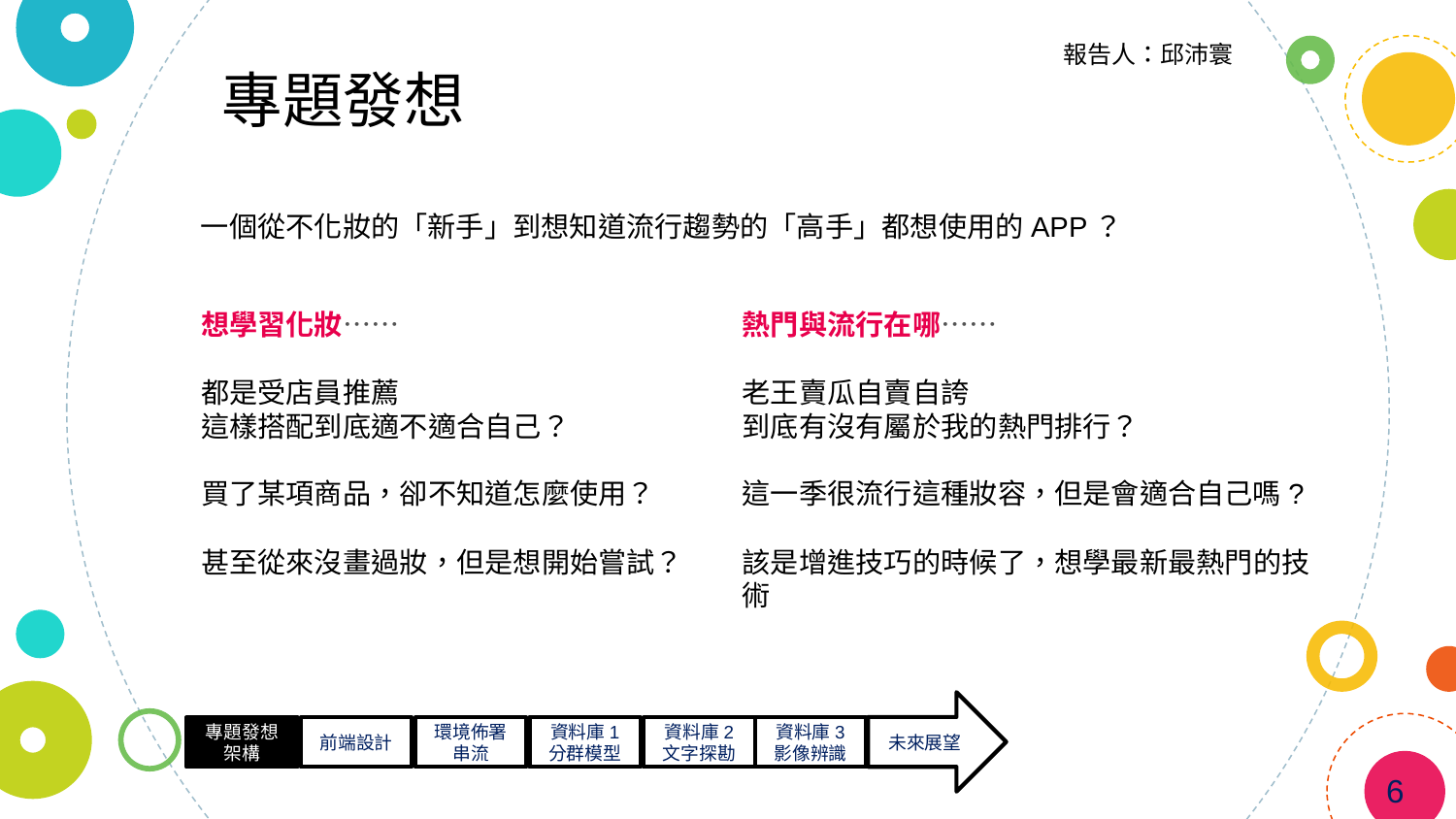

報告人：邱沛寰
專題發想
一個從不化妝的「新手」到想知道流行趨勢的「高手」都想使用的APP？
想學習化妝⋯⋯

都是受店員推薦
這樣搭配到底適不適合自己？

買了某項商品，卻不知道怎麼使用？

甚至從來沒畫過妝，但是想開始嘗試？

熱門與流行在哪⋯⋯

老王賣瓜自賣自誇
到底有沒有屬於我的熱門排行？

這一季很流行這種妝容，但是會適合自己嗎?

該是增進技巧的時候了，想學最新最熱門的技術
未來展望
專題發想
架構
前端設計
環境佈署
串流
資料庫1
分群模型
資料庫2
文字探勘
資料庫3
影像辨識
6